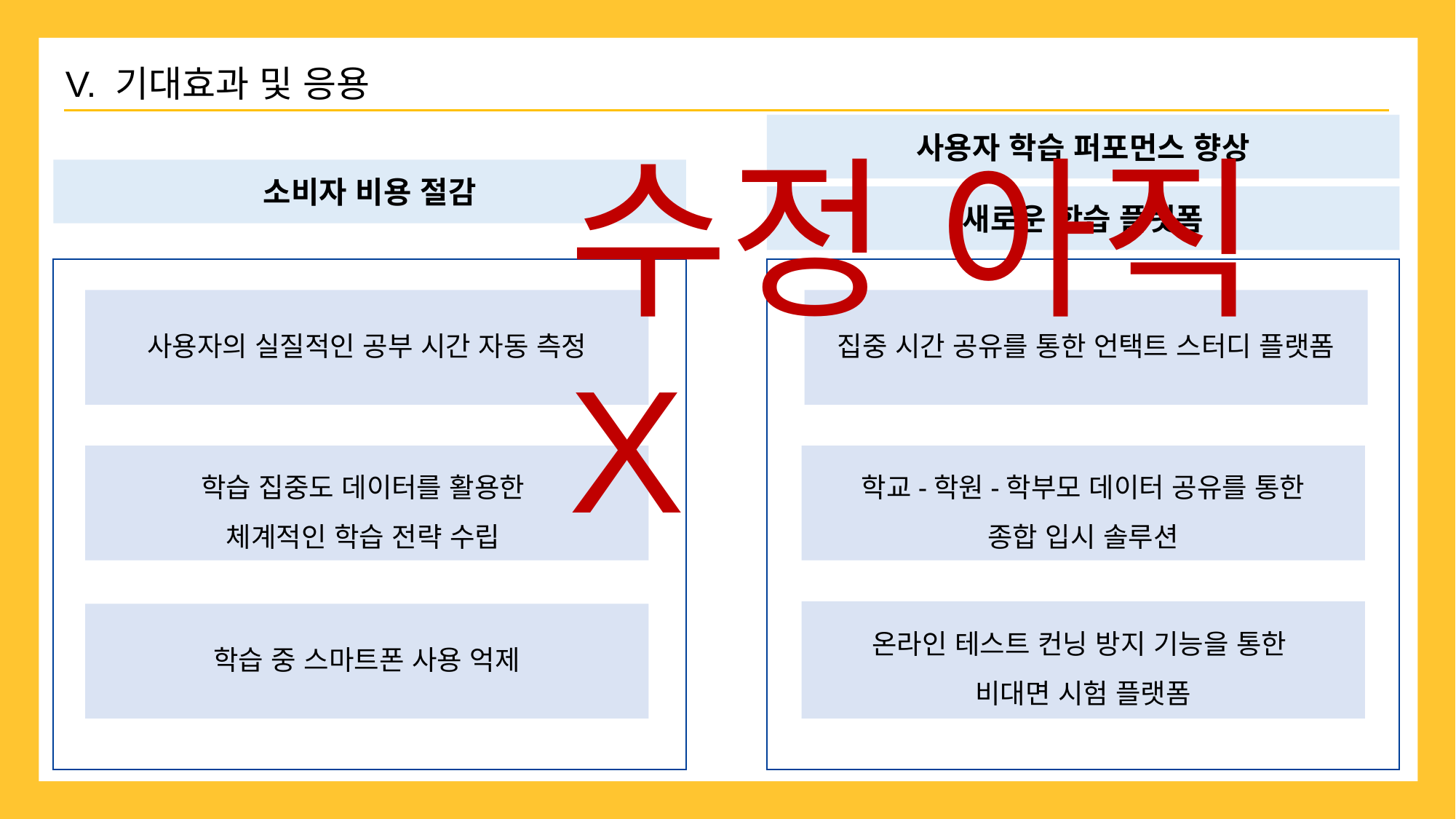

V. 기대효과 및 응용
사용자 학습 퍼포먼스 향상
수정 아직 X
소비자 비용 절감
새로운 학습 플랫폼

사용자의 실질적인 공부 시간 자동 측정
집중 시간 공유를 통한 언택트 스터디 플랫폼
학습 집중도 데이터를 활용한
체계적인 학습 전략 수립
학교-학원-학부모 데이터 공유를 통한
종합 입시 솔루션
온라인 테스트 컨닝 방지 기능을 통한
비대면 시험 플랫폼
학습 중 스마트폰 사용 억제